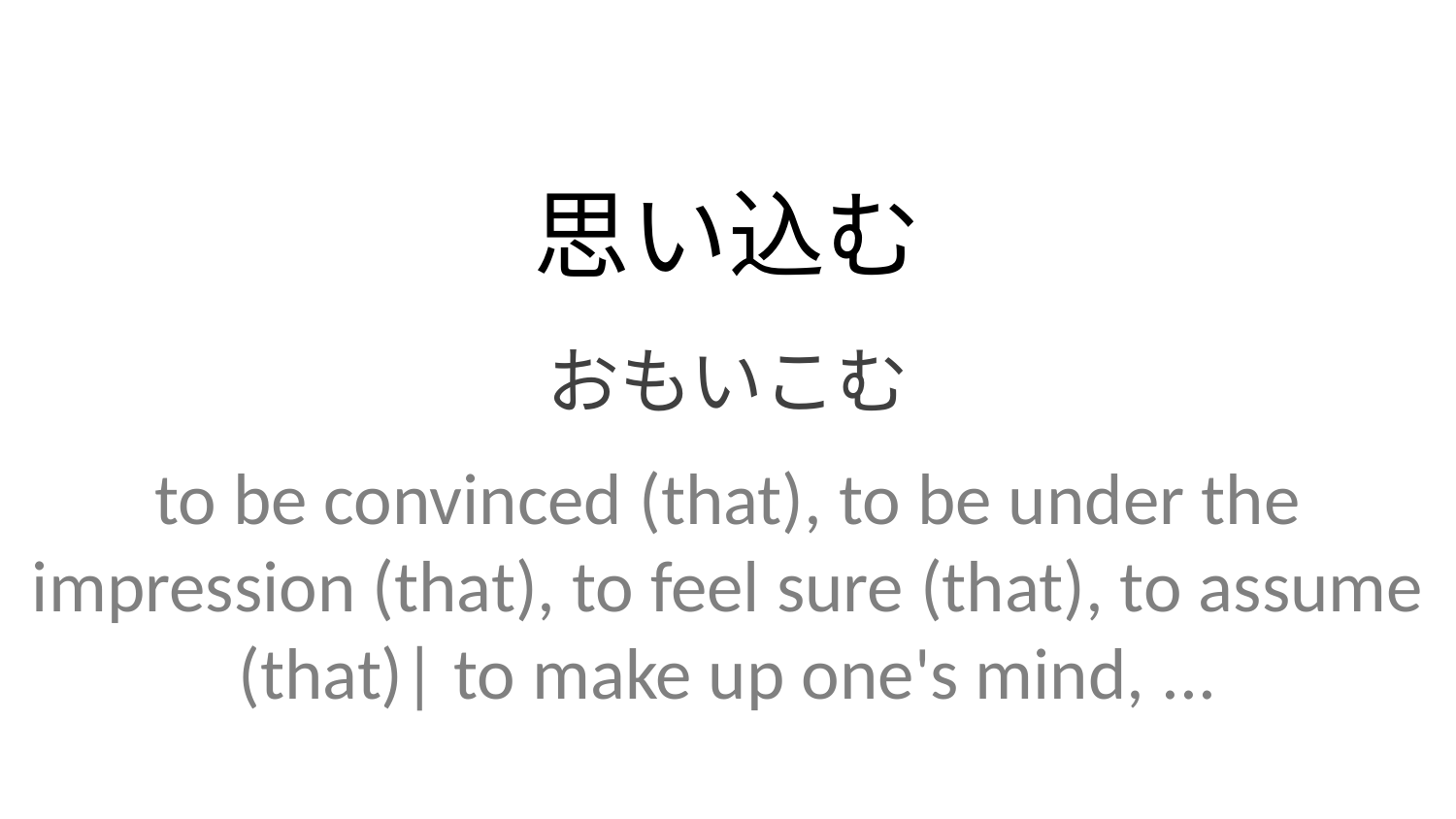

思い込む

おもいこむ
to be convinced (that), to be under the impression (that), to feel sure (that), to assume (that)| to make up one's mind, ...